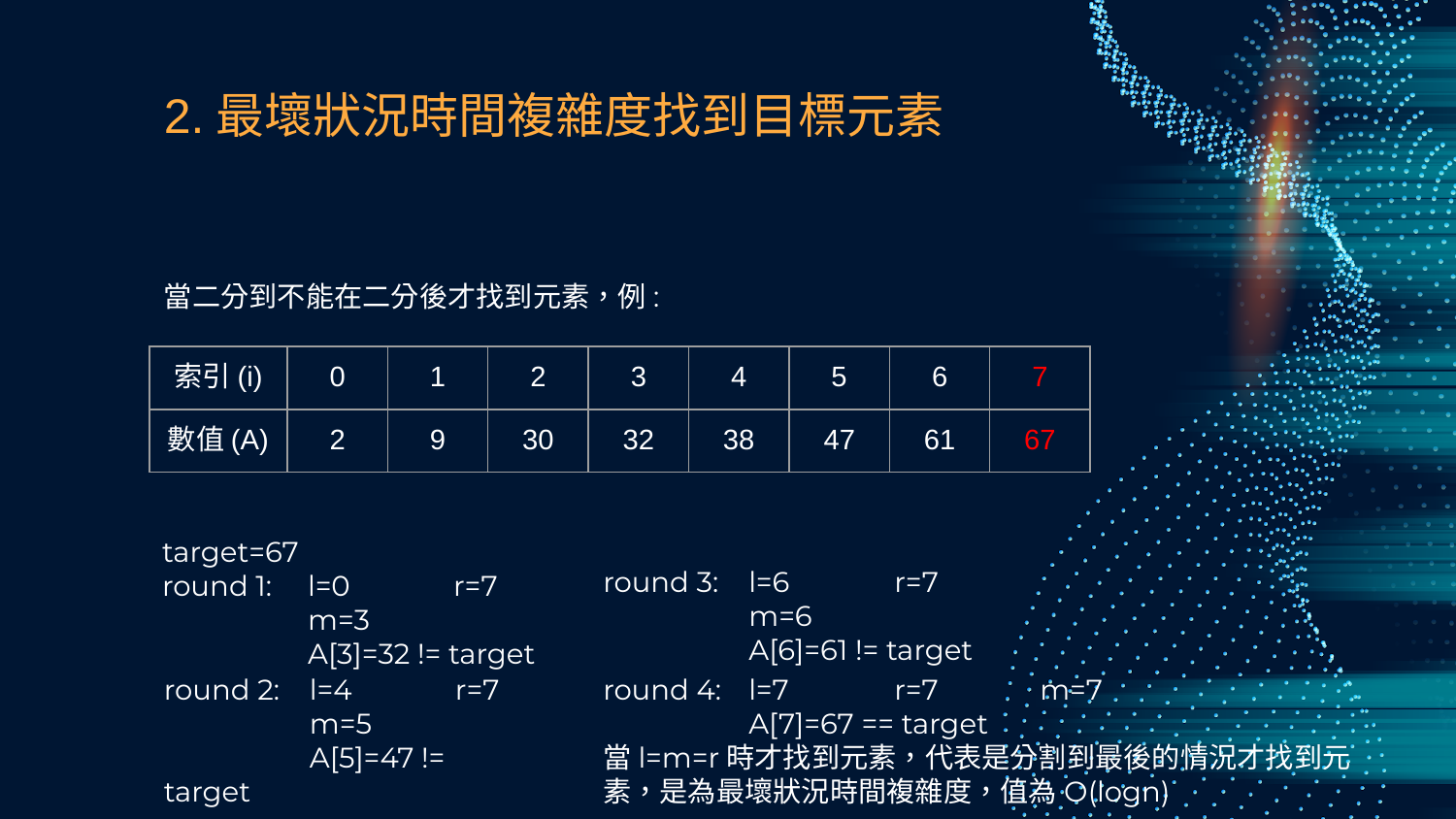

# 2.最壞狀況時間複雜度找到目標元素
當二分到不能在二分後才找到元素，例:
| 索引(i) | 0 | 1 | 2 | 3 | 4 | 5 | 6 | 7 |
| --- | --- | --- | --- | --- | --- | --- | --- | --- |
| 數值(A) | 2 | 9 | 30 | 32 | 38 | 47 | 61 | 67 |
target=67
round 1: 	l=0	r=7	m=3
	A[3]=32 != target

round 3: 	l=6	r=7	m=6
	A[6]=61 != target

round 2: 	l=4	r=7	m=5
	A[5]=47 != target

round 4: 	l=7	r=7	m=7
	A[7]=67 == target
當l=m=r時才找到元素，代表是分割到最後的情況才找到元素，是為最壞狀況時間複雜度，值為O(logn)